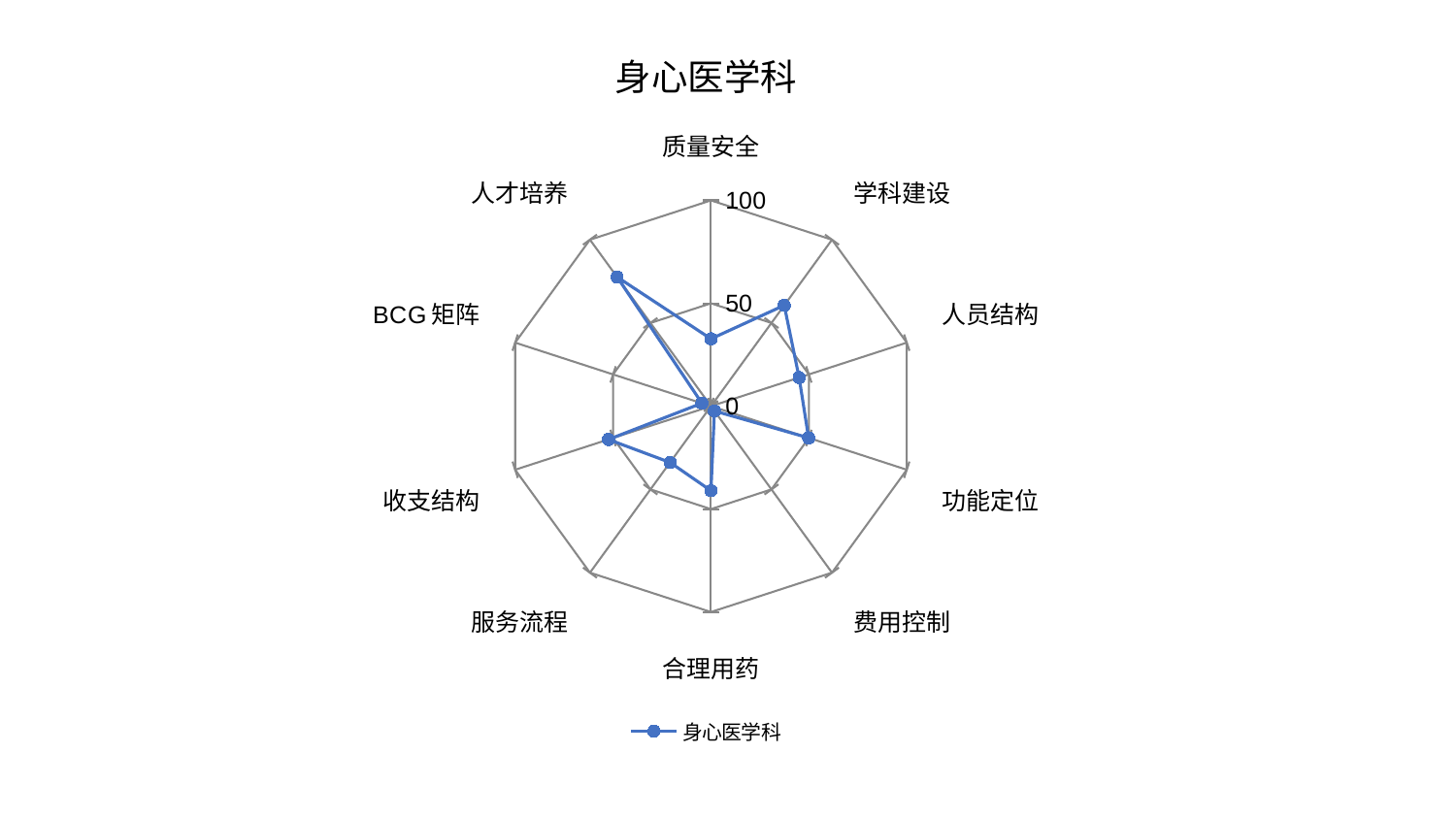

### Chart: 身心医学科

| Category | 身心医学科 |
|---|---|
| 质量安全 | 32.73598697858917 |
| 学科建设 | 60.56725477294306 |
| 人员结构 | 45.034205569097765 |
| 功能定位 | 49.87594310398761 |
| 费用控制 | 2.8869635397556417 |
| 合理用药 | 41.08914734278467 |
| 服务流程 | 33.811231361988334 |
| 收支结构 | 52.389106437261994 |
| BCG矩阵 | 4.6376702090925495 |
| 人才培养 | 77.61163287998554 |
96